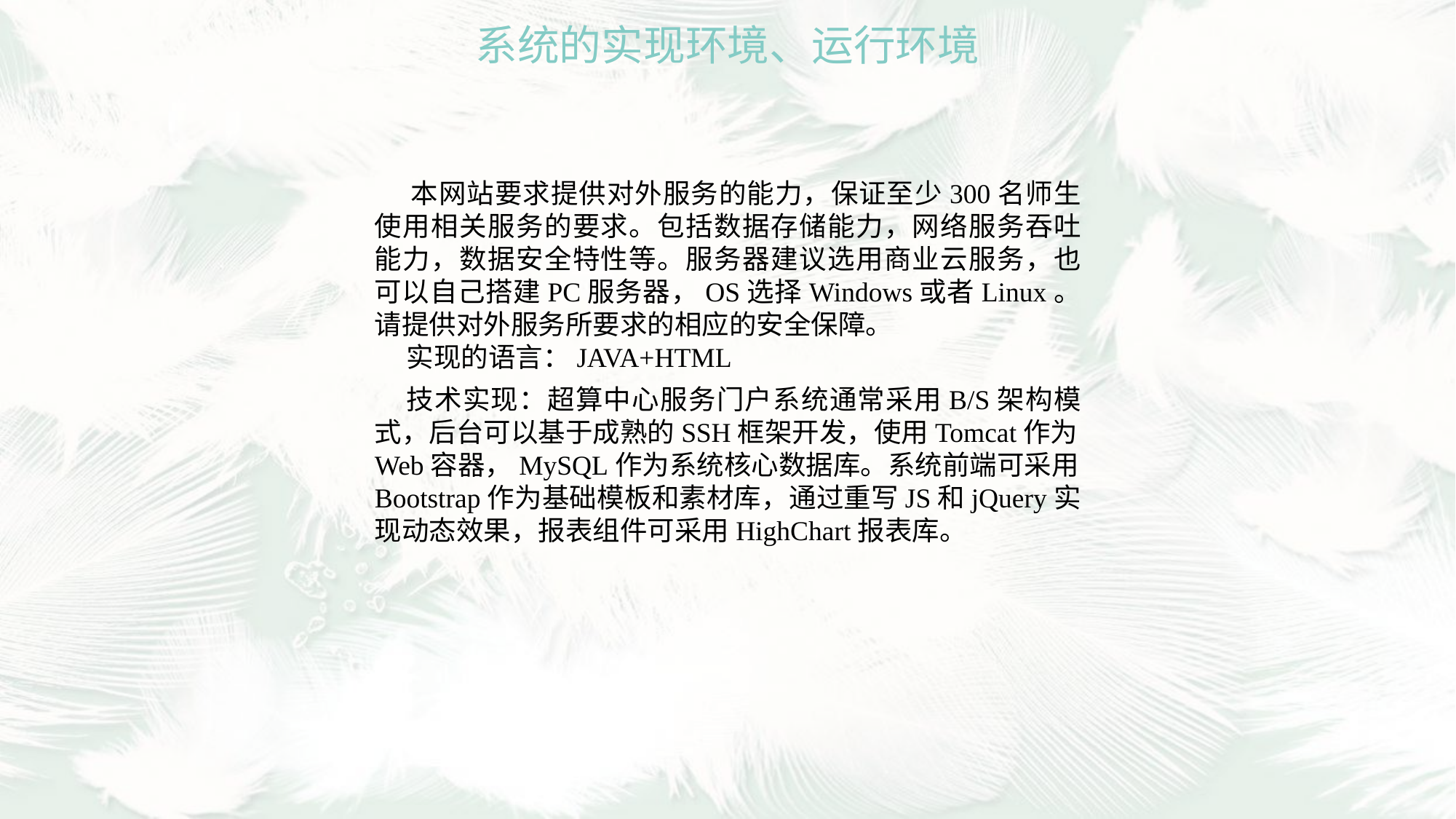

系统的实现环境、运行环境
本网站要求提供对外服务的能力，保证至少300名师生使用相关服务的要求。包括数据存储能力，网络服务吞吐能力，数据安全特性等。服务器建议选用商业云服务，也可以自己搭建PC服务器，OS选择Windows或者Linux。请提供对外服务所要求的相应的安全保障。
实现的语言：JAVA+HTML
技术实现：超算中心服务门户系统通常采用B/S架构模式，后台可以基于成熟的SSH框架开发，使用Tomcat作为Web容器，MySQL作为系统核心数据库。系统前端可采用Bootstrap作为基础模板和素材库，通过重写JS和jQuery实现动态效果，报表组件可采用HighChart报表库。